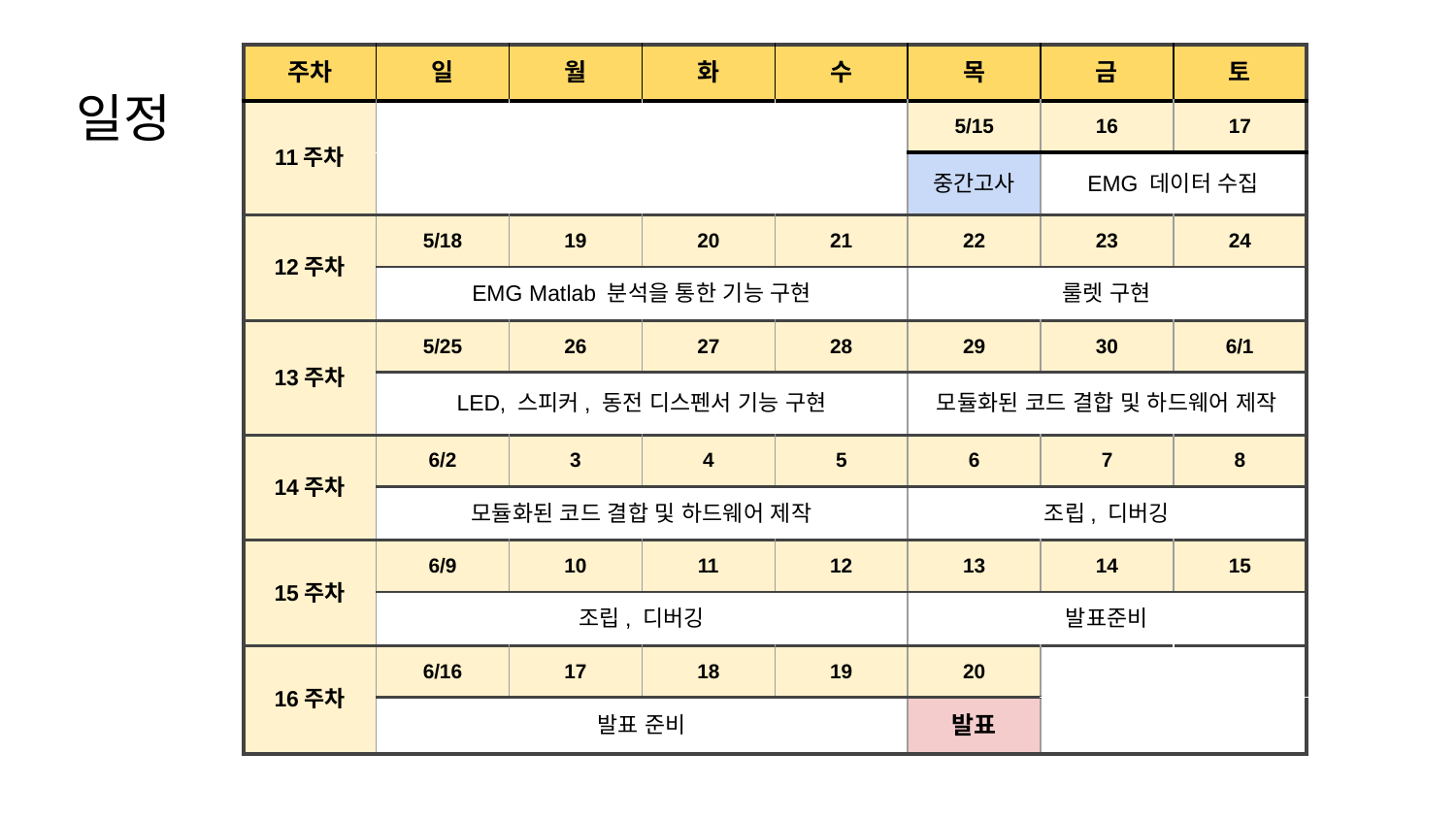

| 주차 | 일 | 월 | 화 | 수 | 목 | 금 | 토 |
| --- | --- | --- | --- | --- | --- | --- | --- |
| 11주차 |  |  |  |  | 5/15 | 16 | 17 |
|  |  |  |  |  | 중간고사 | EMG 데이터 수집 |  |
| 12주차 | 5/18 | 19 | 20 | 21 | 22 | 23 | 24 |
|  | EMG Matlab 분석을 통한 기능 구현 |  |  |  | 룰렛 구현 |  |  |
| 13주차 | 5/25 | 26 | 27 | 28 | 29 | 30 | 6/1 |
|  | LED, 스피커, 동전 디스펜서 기능 구현 |  |  |  | 모듈화된 코드 결합 및 하드웨어 제작 |  |  |
| 14주차 | 6/2 | 3 | 4 | 5 | 6 | 7 | 8 |
|  | 모듈화된 코드 결합 및 하드웨어 제작 |  |  |  | 조립, 디버깅 |  |  |
| 15주차 | 6/9 | 10 | 11 | 12 | 13 | 14 | 15 |
|  | 조립, 디버깅 |  |  |  | 발표준비 |  |  |
| 16주차 | 6/16 | 17 | 18 | 19 | 20 |  |  |
|  | 발표 준비 |  |  |  | 발표 |  |  |
# 일정